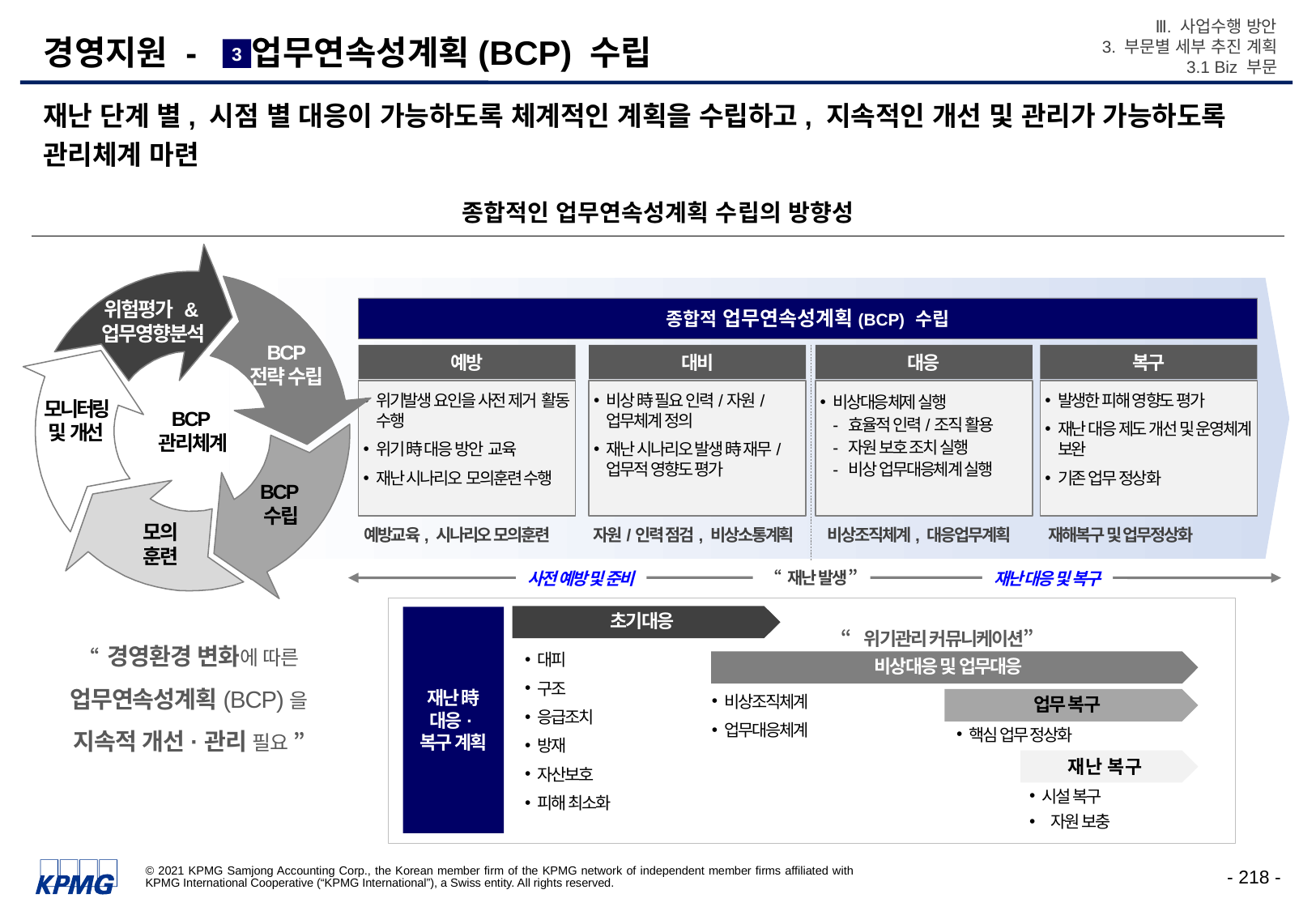

Ⅲ. 사업수행 방안
3. 부문별 세부 추진 계획
3.1 Biz 부문
# 경영지원 -     업무연속성계획(BCP) 수립
3
재난 단계 별, 시점 별 대응이 가능하도록 체계적인 계획을 수립하고, 지속적인 개선 및 관리가 가능하도록 관리체계 마련
종합적인 업무연속성계획 수립의 방향성

위험평가 &
업무영향분석
BCP
전략 수립

모니터링 및 개선
BCP
관리체계

BCP
수립
모의
훈련

종합적 업무연속성계획(BCP) 수립
예방
대비
대응
복구
위기발생 요인을 사전 제거  활동 수행
위기 時 대응 방안  교육
재난 시나리오 모의훈련 수행
비상 時 필요 인력/자원/업무체계 정의
재난 시나리오 발생 時 재무/업무적 영향도 평가
비상대응체제 실행
-  효율적 인력/조직 활용
-  자원 보호 조치 실행
-  비상 업무대응체계 실행

발생한 피해 영향도 평가
재난 대응 제도 개선 및 운영체계 보완
기존 업무 정상화

예방교육, 시나리오 모의훈련
자원/인력 점검, 비상소통계획
비상조직체계, 대응업무계획
재해복구 및 업무정상화
“ 재난 발생 ”
사전 예방 및 준비
재난 대응 및 복구

초기대응
재난 時
대응·복구 계획
“위기관리 커뮤니케이션”
대피
구조
응급조치
방재
자산보호
피해 최소화
비상대응 및 업무대응
비상조직체계
업무대응체계
업무 복구
핵심 업무 정상화
재난 복구
시설 복구
 자원 보충
“ 경영환경 변화에 따른
업무연속성계획(BCP)을
지속적 개선·관리 필요 ”